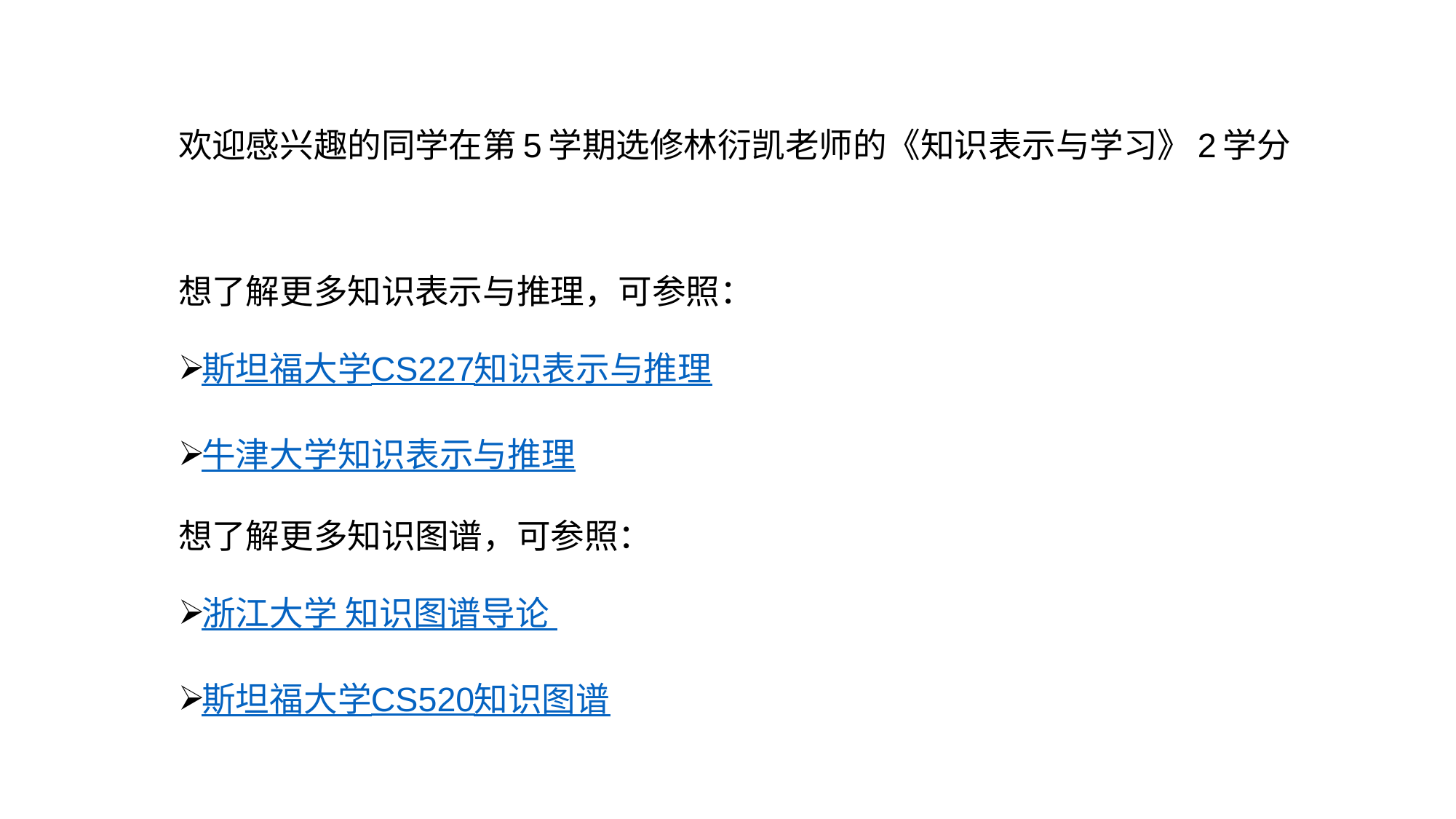

欢迎感兴趣的同学在第5学期选修林衍凯老师的《知识表示与学习》2学分

想了解更多知识表示与推理，可参照：
斯坦福大学CS227知识表示与推理
牛津大学知识表示与推理
想了解更多知识图谱，可参照：
浙江大学 知识图谱导论
斯坦福大学CS520知识图谱